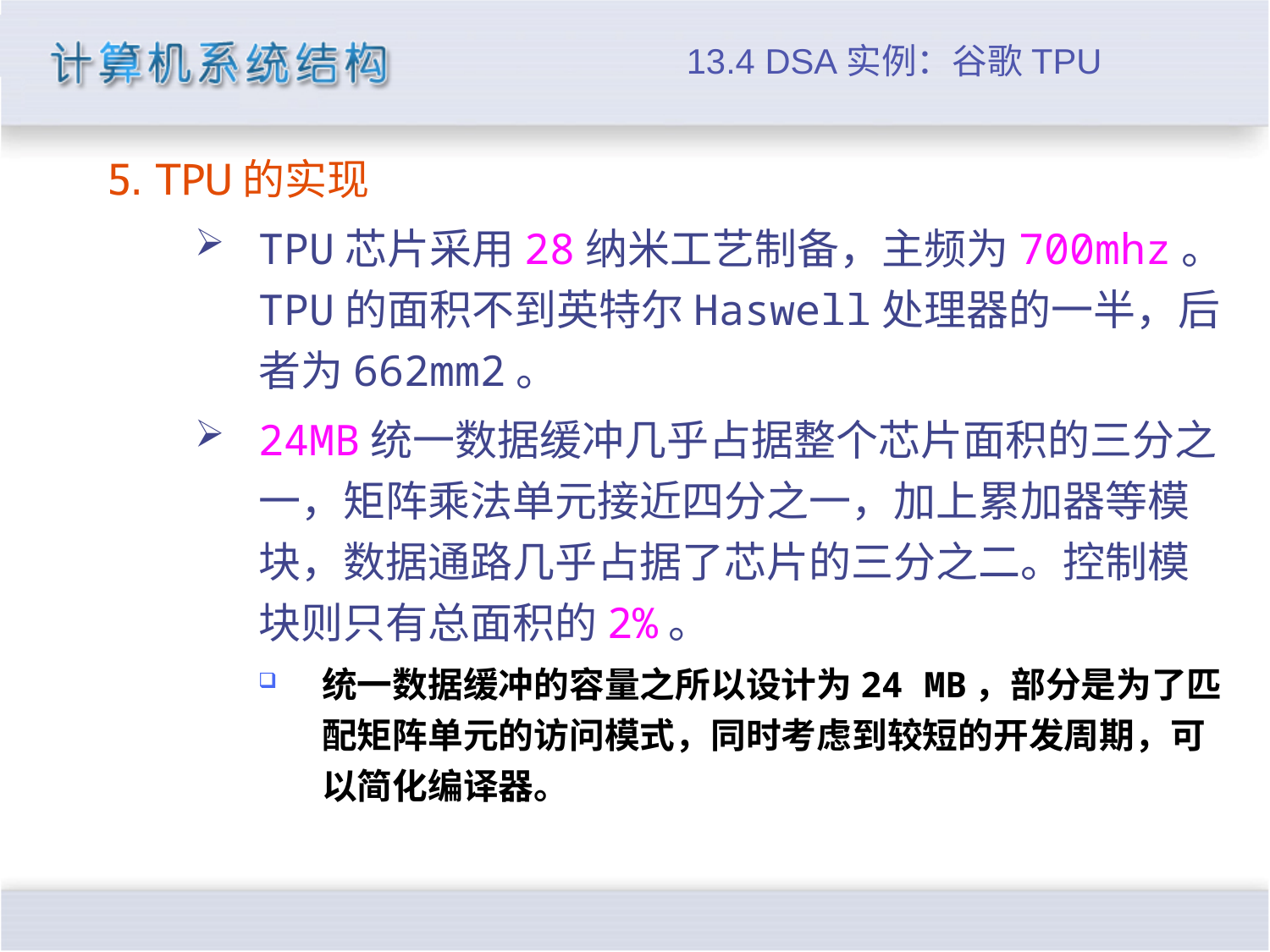

# 13.4 DSA实例：谷歌TPU
5. TPU的实现
TPU芯片采用28纳米工艺制备，主频为700mhz。TPU的面积不到英特尔Haswell处理器的一半，后者为662mm2。
24MB统一数据缓冲几乎占据整个芯片面积的三分之一，矩阵乘法单元接近四分之一，加上累加器等模块，数据通路几乎占据了芯片的三分之二。控制模块则只有总面积的2%。
统一数据缓冲的容量之所以设计为24 MB，部分是为了匹配矩阵单元的访问模式，同时考虑到较短的开发周期，可以简化编译器。